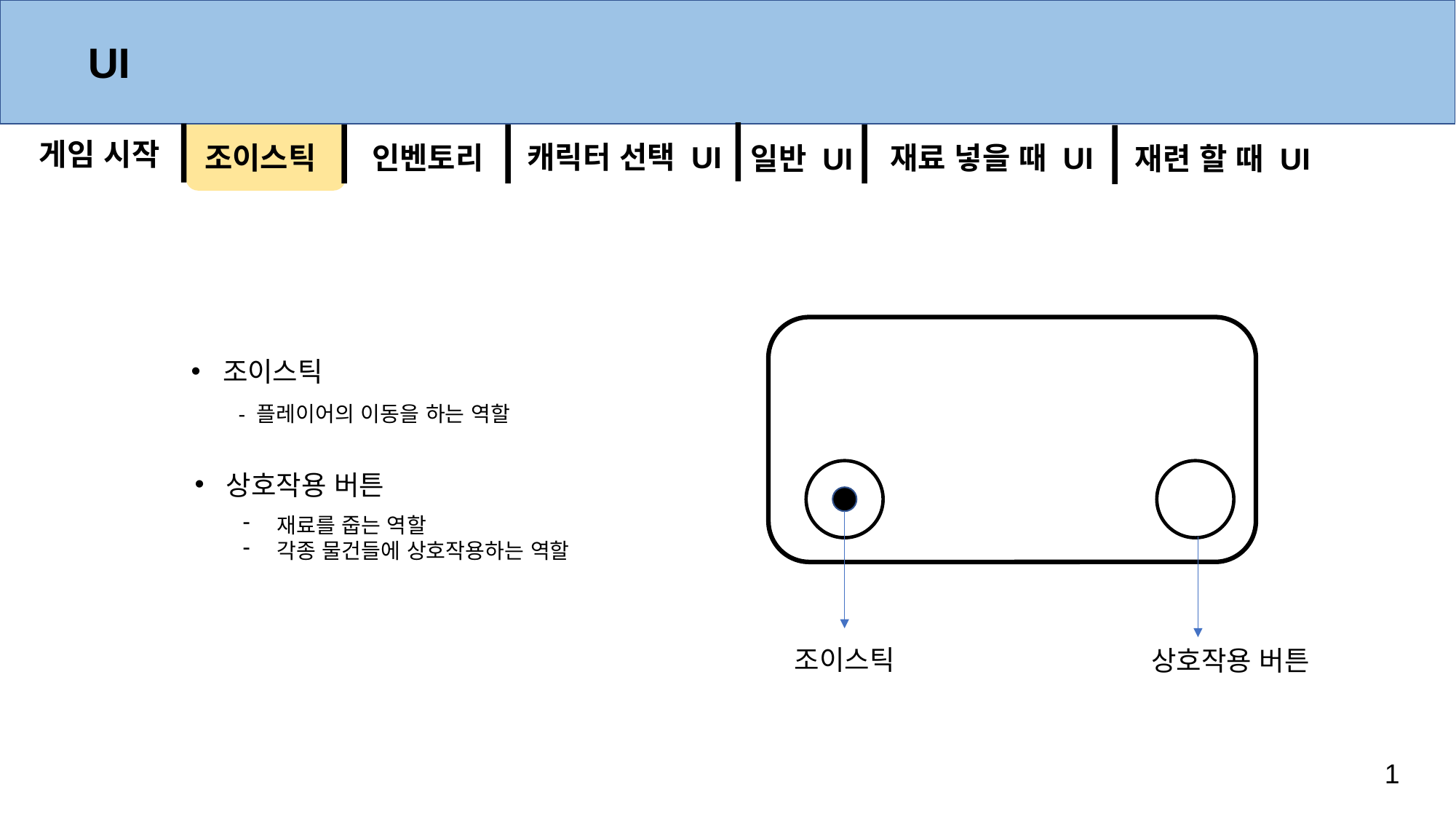

UI

게임 시작
캐릭터 선택 UI
조이스틱
인벤토리
재료 넣을 때 UI
일반 UI
재련 할 때 UI

조이스틱
- 플레이어의 이동을 하는 역할
상호작용 버튼
재료를 줍는 역할
각종 물건들에 상호작용하는 역할
조이스틱
상호작용 버튼
1